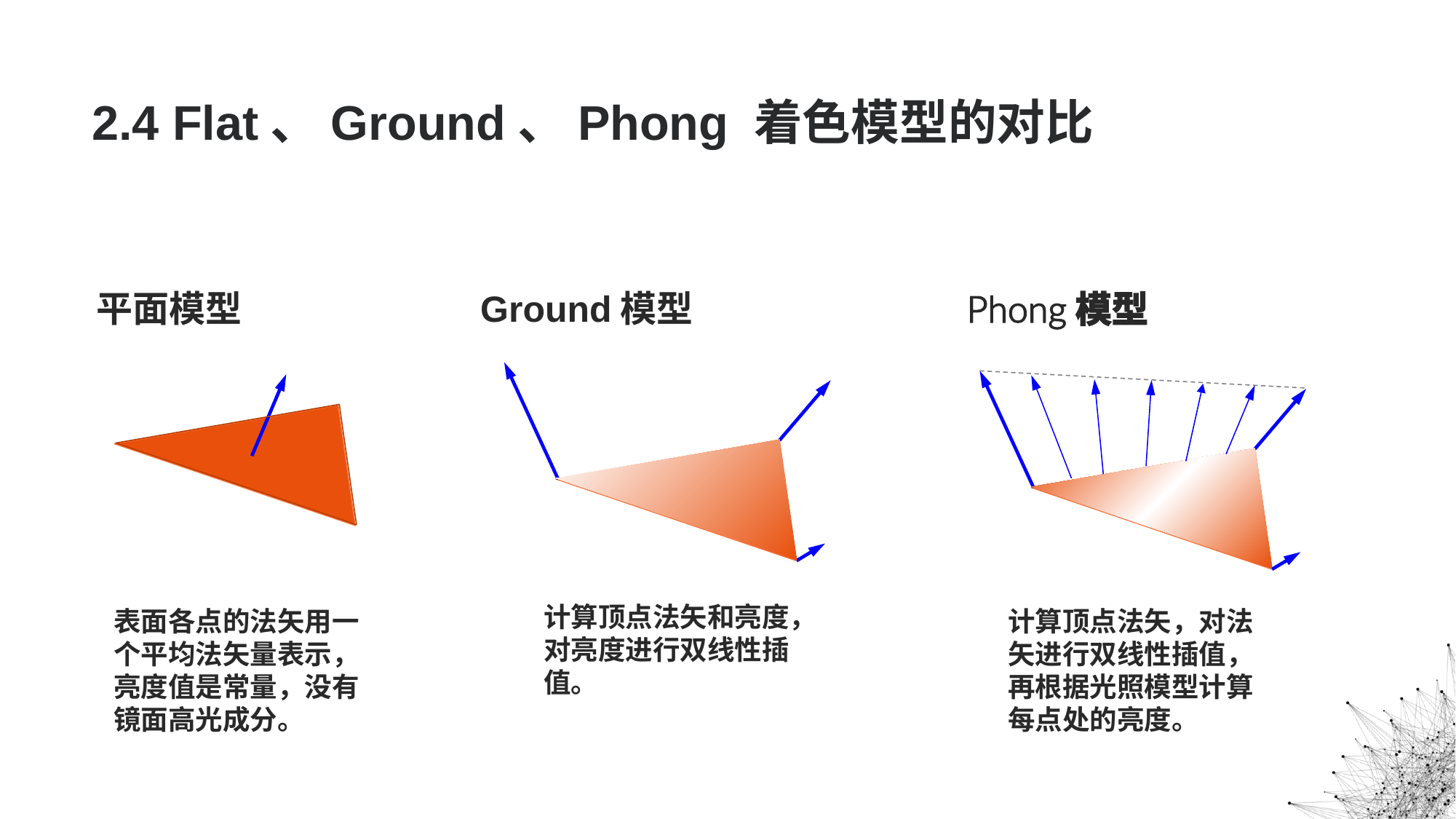

# 2.4 Flat、Ground、Phong 着色模型的对比
平面模型
Ground模型
Phong模型

计算顶点法矢和亮度，对亮度进行双线性插值。
表面各点的法矢用一个平均法矢量表示，亮度值是常量，没有镜面高光成分。
计算顶点法矢，对法矢进行双线性插值，再根据光照模型计算每点处的亮度。